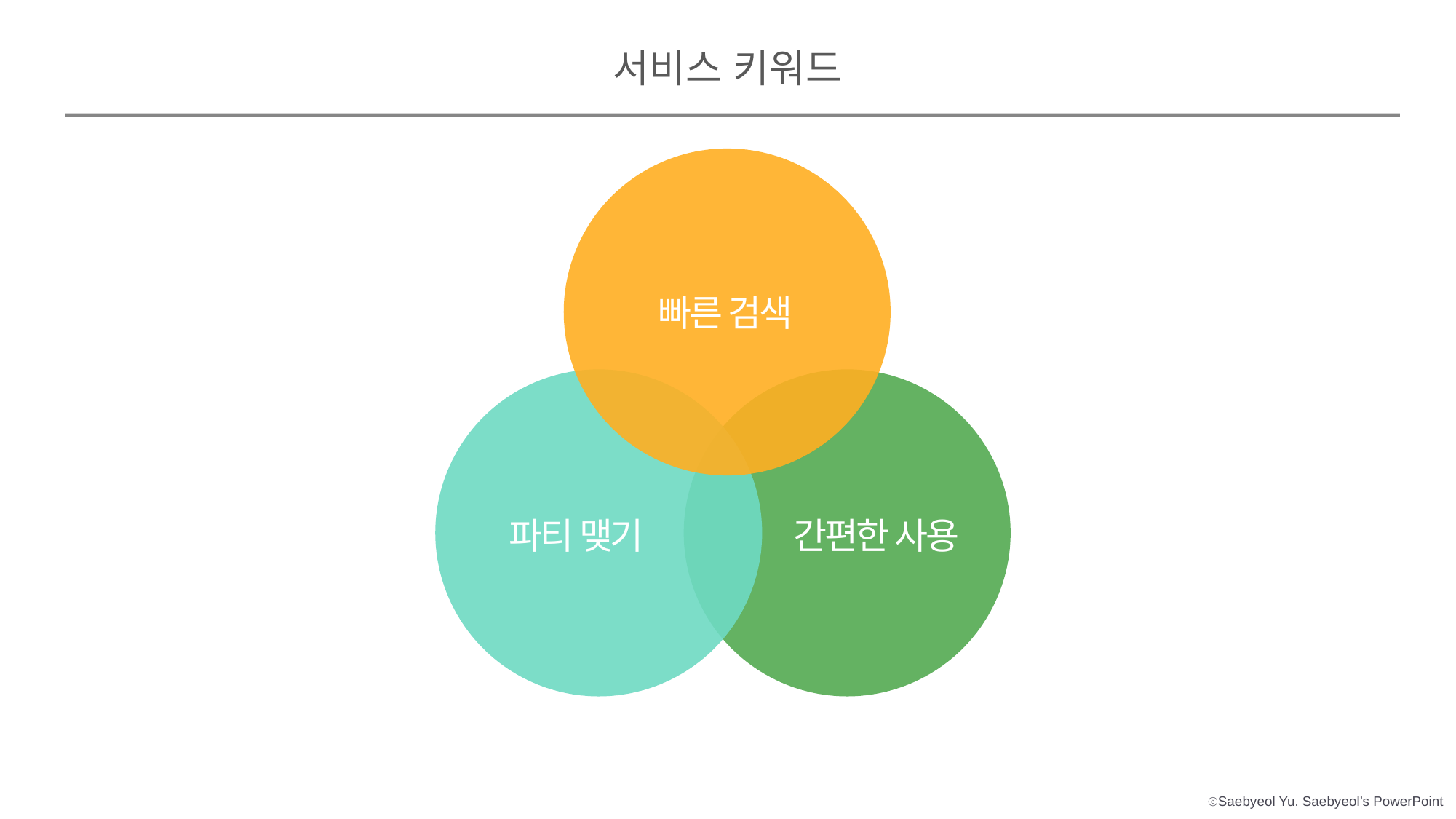

서비스 키워드

빠른 검색

파티 맺기
간편한 사용